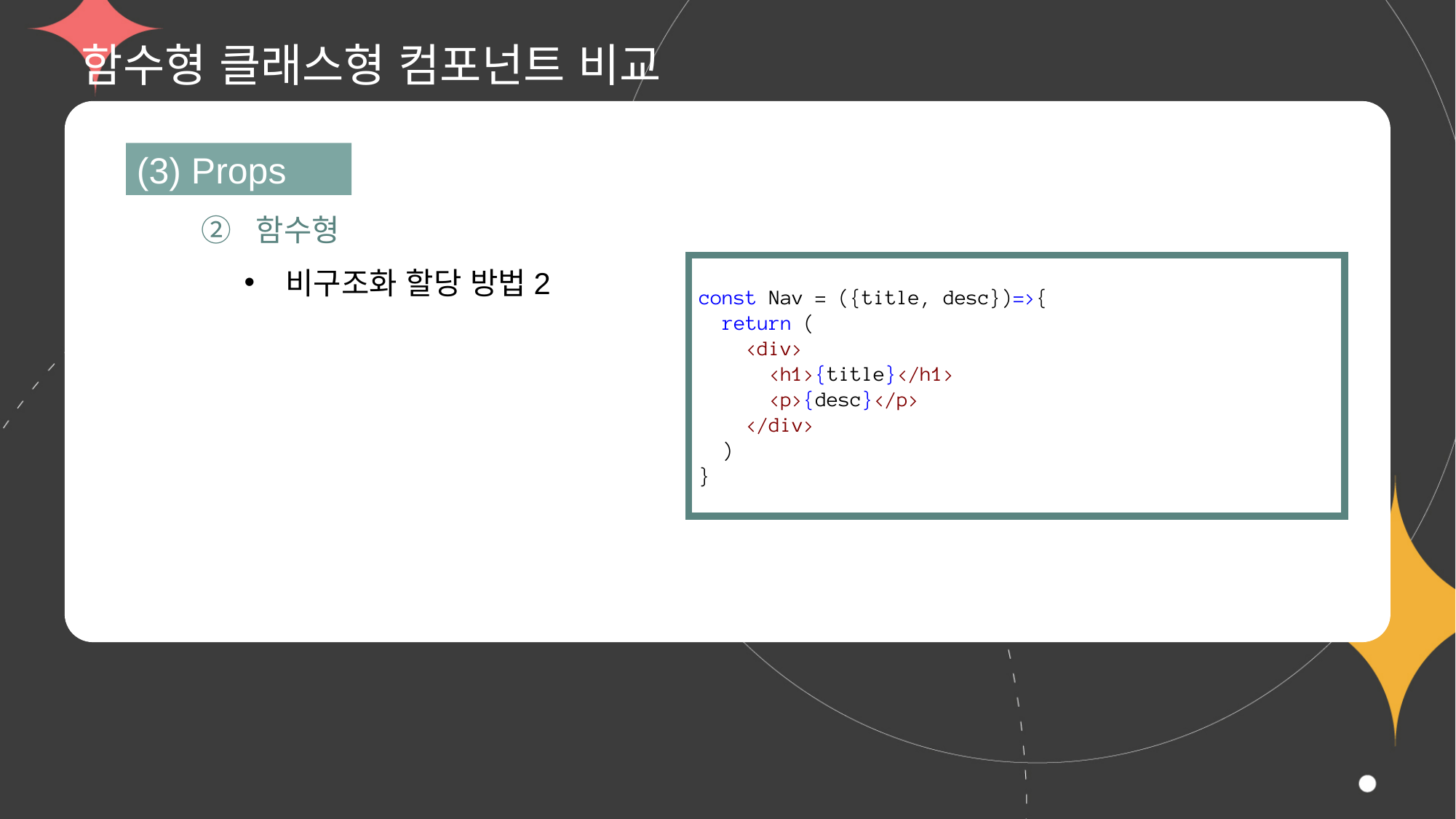

# 함수형 클래스형 컴포넌트 비교
(3) Props
②  함수형
비구조화 할당 방법2
const Nav = ({title, desc})=>{
  return (
    <div>
      <h1>{title}</h1>
      <p>{desc}</p>
    </div>
  )
}